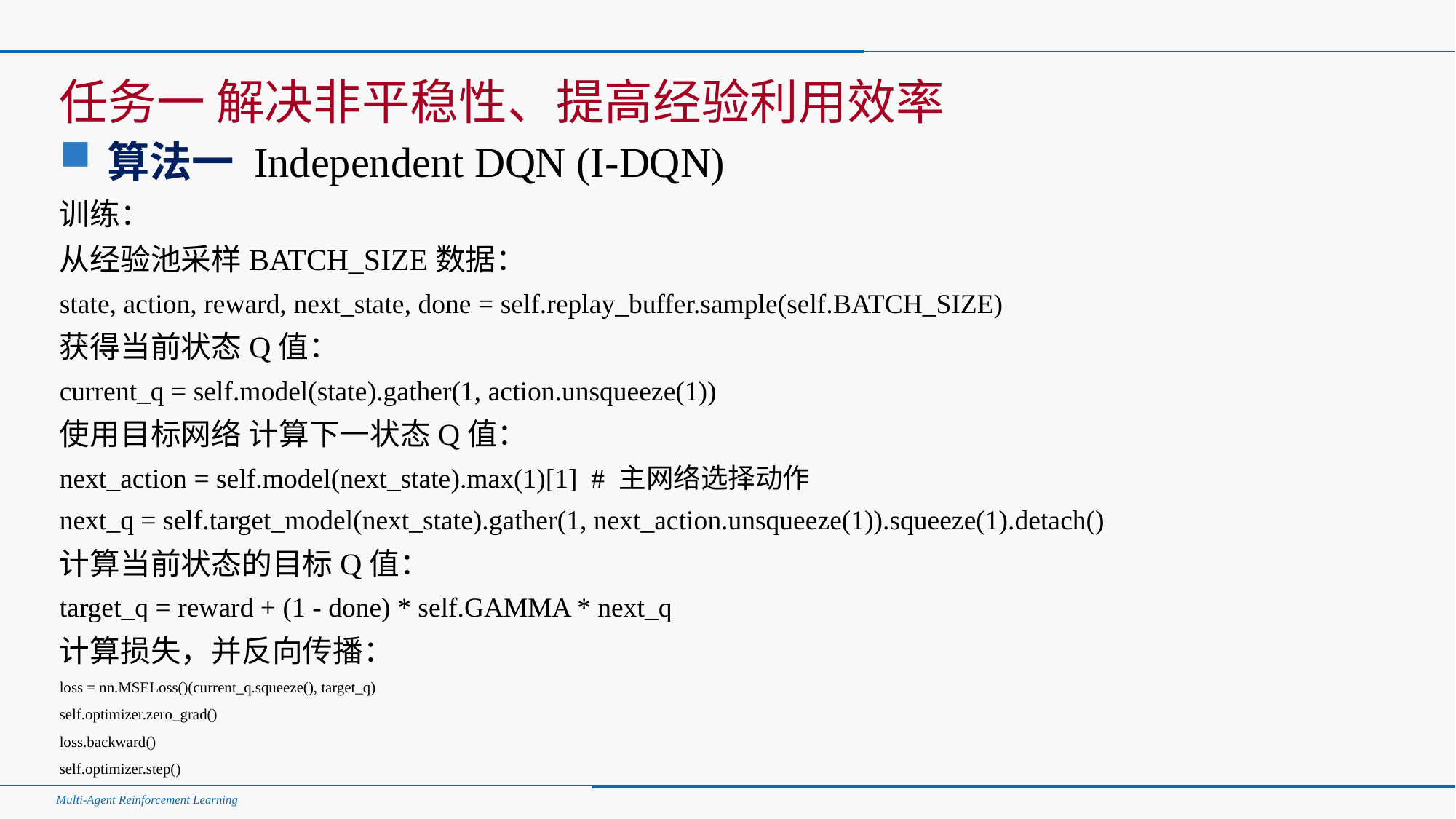

#
任务一 解决非平稳性、提高经验利用效率
算法一 Independent DQN (I-DQN)
训练：
从经验池采样BATCH_SIZE数据：
state, action, reward, next_state, done = self.replay_buffer.sample(self.BATCH_SIZE)
获得当前状态Q值：
current_q = self.model(state).gather(1, action.unsqueeze(1))
使用目标网络 计算下一状态Q值：
next_action = self.model(next_state).max(1)[1]  # 主网络选择动作
next_q = self.target_model(next_state).gather(1, next_action.unsqueeze(1)).squeeze(1).detach()
计算当前状态的目标Q值：
target_q = reward + (1 - done) * self.GAMMA * next_q
计算损失，并反向传播：
loss = nn.MSELoss()(current_q.squeeze(), target_q)
self.optimizer.zero_grad()
loss.backward()
self.optimizer.step()
31